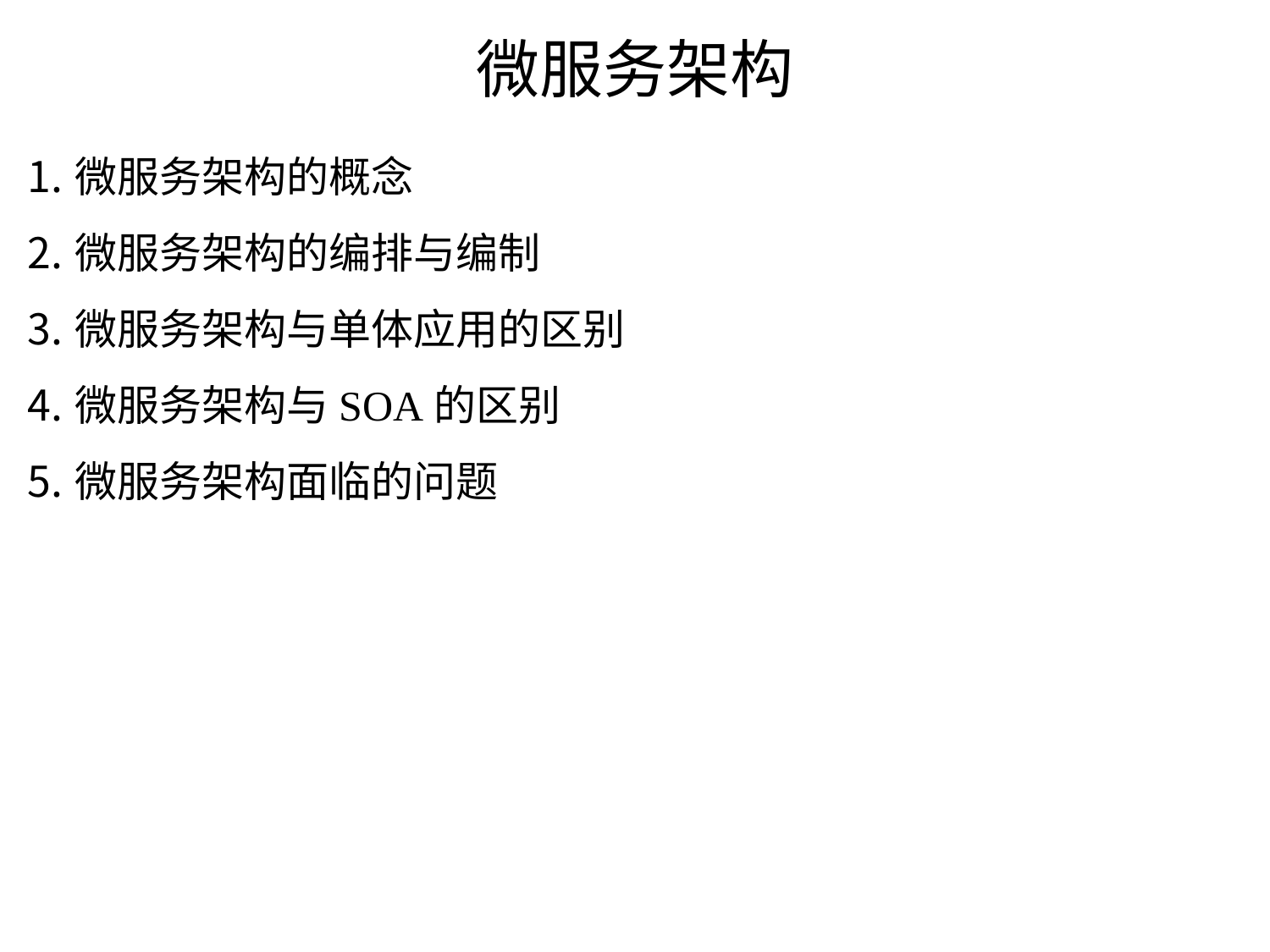

# 微服务架构
微服务架构的概念
微服务架构的编排与编制
微服务架构与单体应用的区别
微服务架构与SOA的区别
微服务架构面临的问题